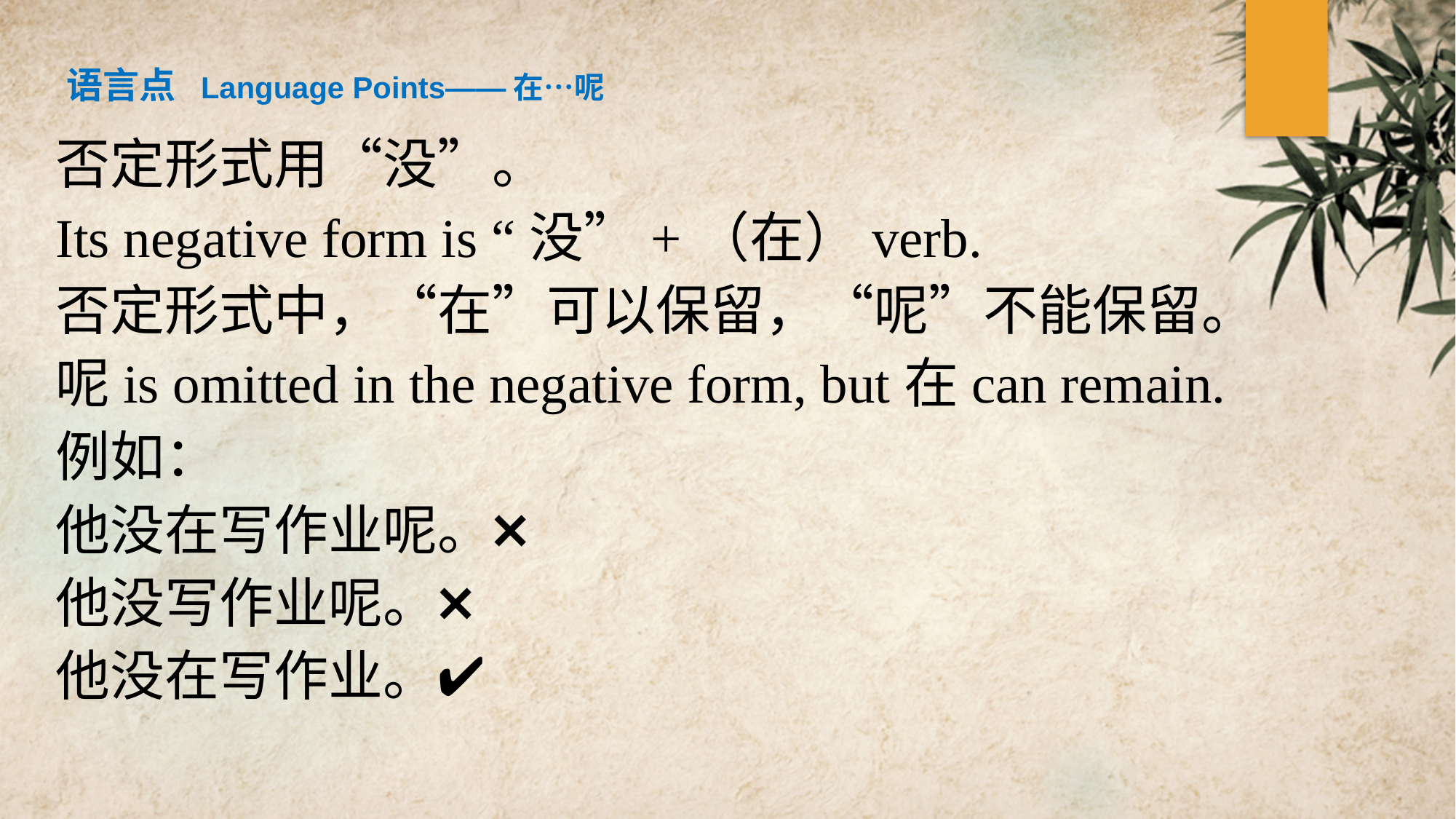

语言点  Language Points——在…呢
否定形式用“没”。
Its negative form is “没”+（在）verb.
否定形式中，“在”可以保留，“呢”不能保留。
呢is omitted in the negative form, but在can remain.
例如：
他没在写作业呢。❌
他没写作业呢。❌
他没在写作业。✔